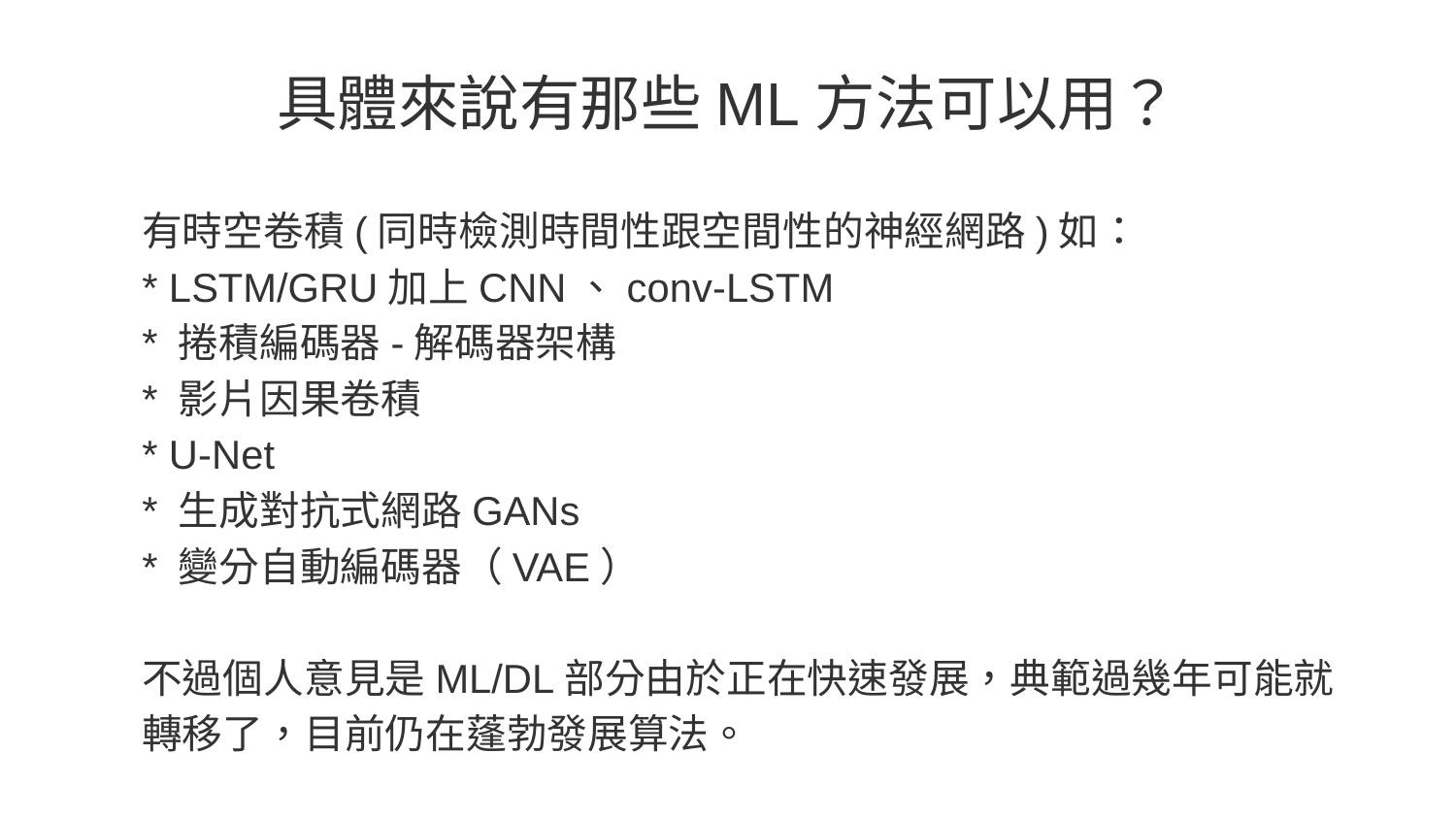

# 具體來說有那些ML方法可以用？
有時空卷積(同時檢測時間性跟空間性的神經網路)如：
* LSTM/GRU加上CNN、conv-LSTM
* 捲積編碼器-解碼器架構
* 影片因果卷積
* U-Net
* 生成對抗式網路GANs
* 變分自動編碼器（VAE）

不過個人意見是ML/DL部分由於正在快速發展，典範過幾年可能就轉移了，目前仍在蓬勃發展算法。